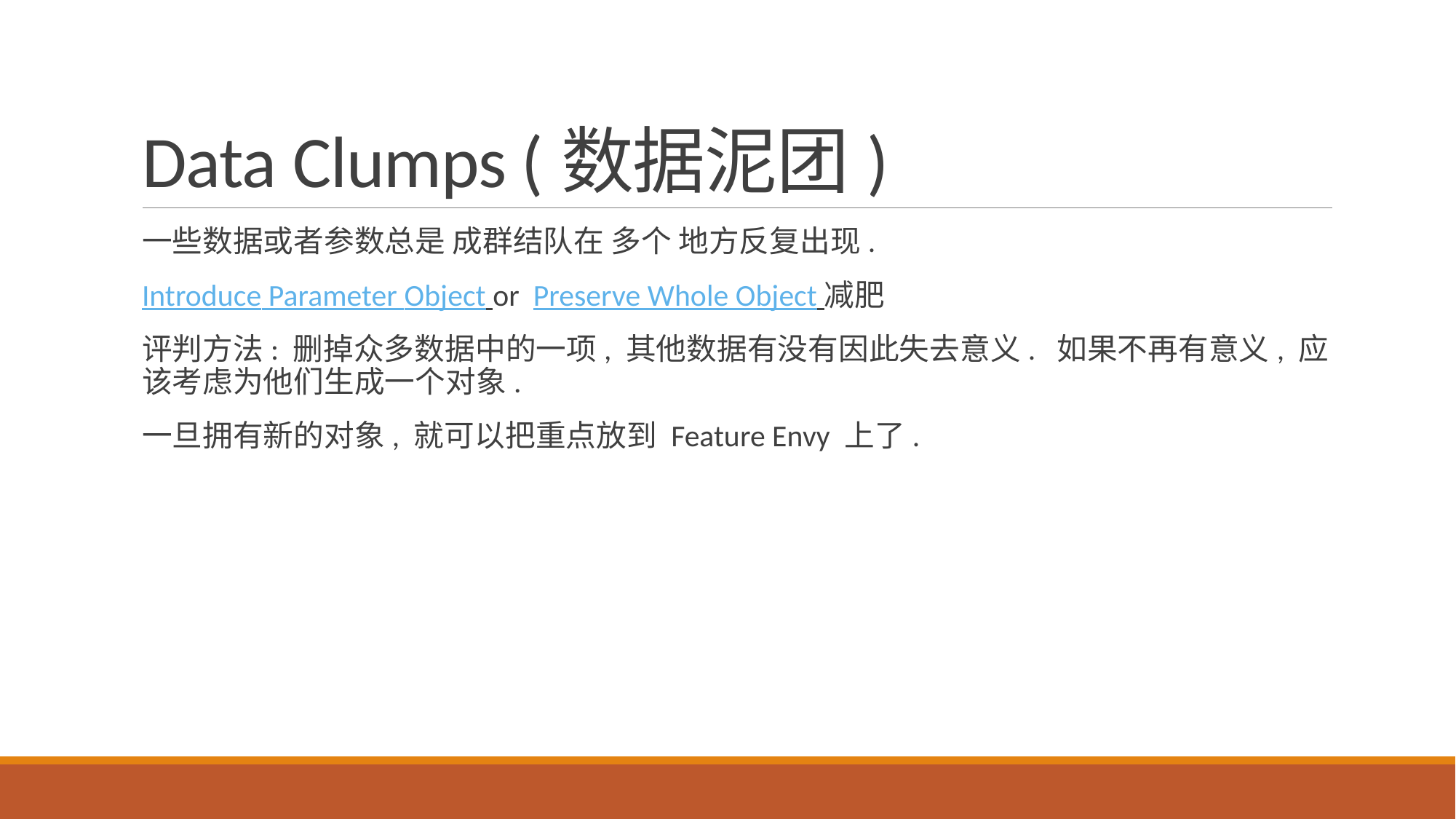

# Data Clumps (数据泥团)
一些数据或者参数总是 成群结队在 多个 地方反复出现.
Introduce Parameter Object or  Preserve Whole Object 减肥
评判方法: 删掉众多数据中的一项, 其他数据有没有因此失去意义.  如果不再有意义, 应该考虑为他们生成一个对象.
一旦拥有新的对象, 就可以把重点放到 Feature Envy 上了.